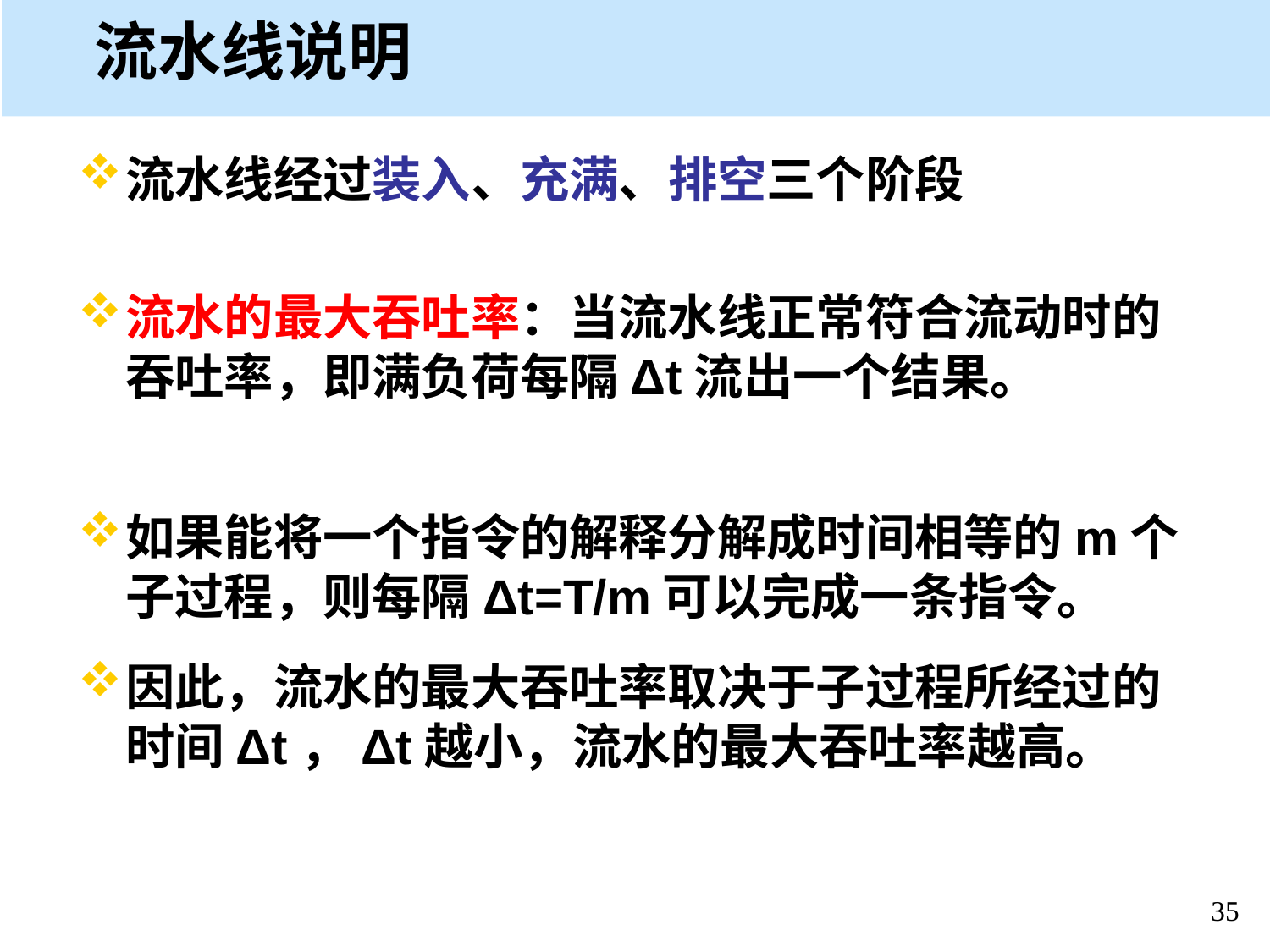

流水线说明
流水线经过装入、充满、排空三个阶段

流水的最大吞吐率：当流水线正常符合流动时的吞吐率，即满负荷每隔Δt流出一个结果。

如果能将一个指令的解释分解成时间相等的m个子过程，则每隔Δt=T/m可以完成一条指令。
因此，流水的最大吞吐率取决于子过程所经过的时间Δt，Δt越小，流水的最大吞吐率越高。